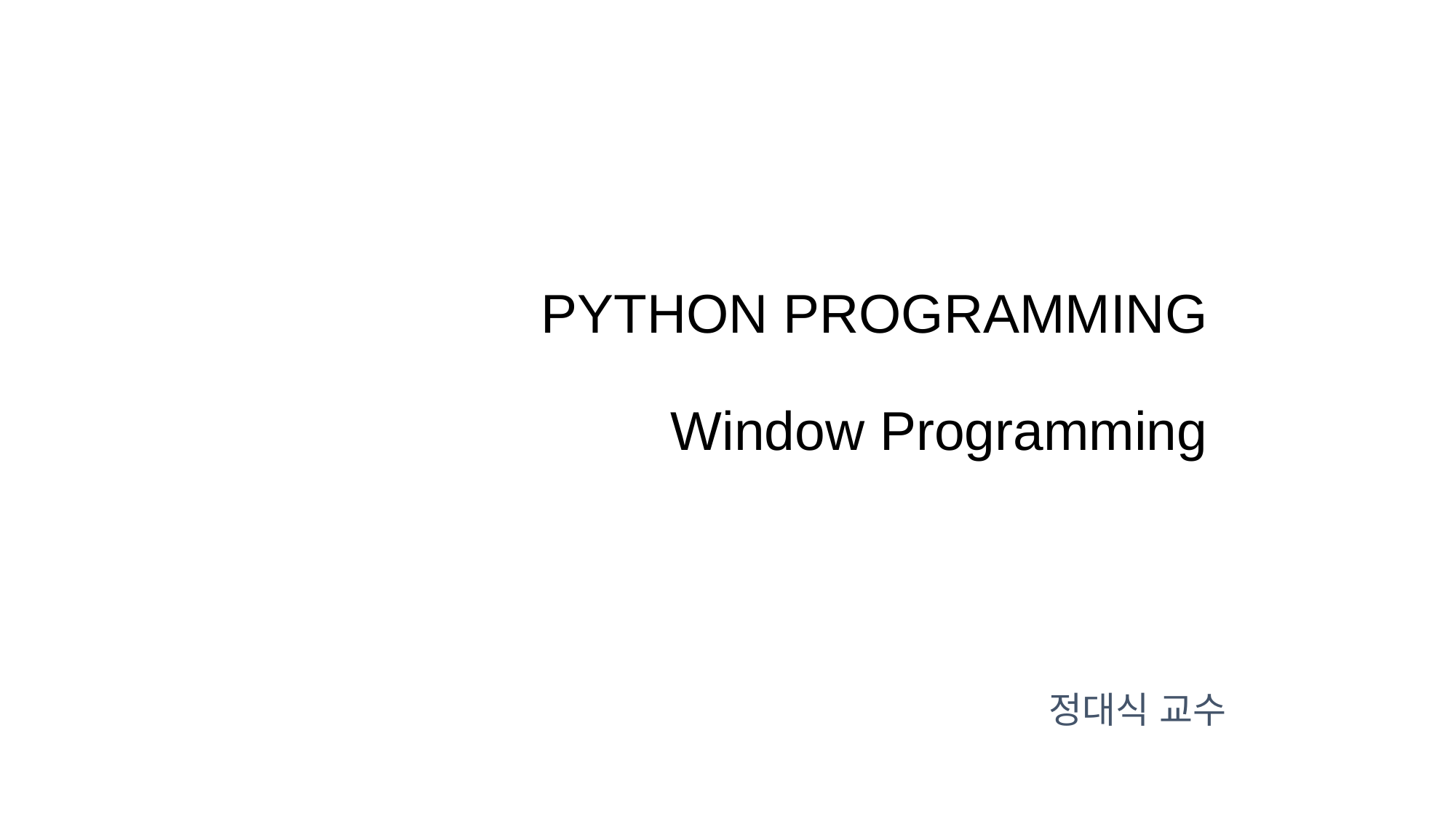

# PYTHON PROGRAMMING Window Programming
정대식 교수